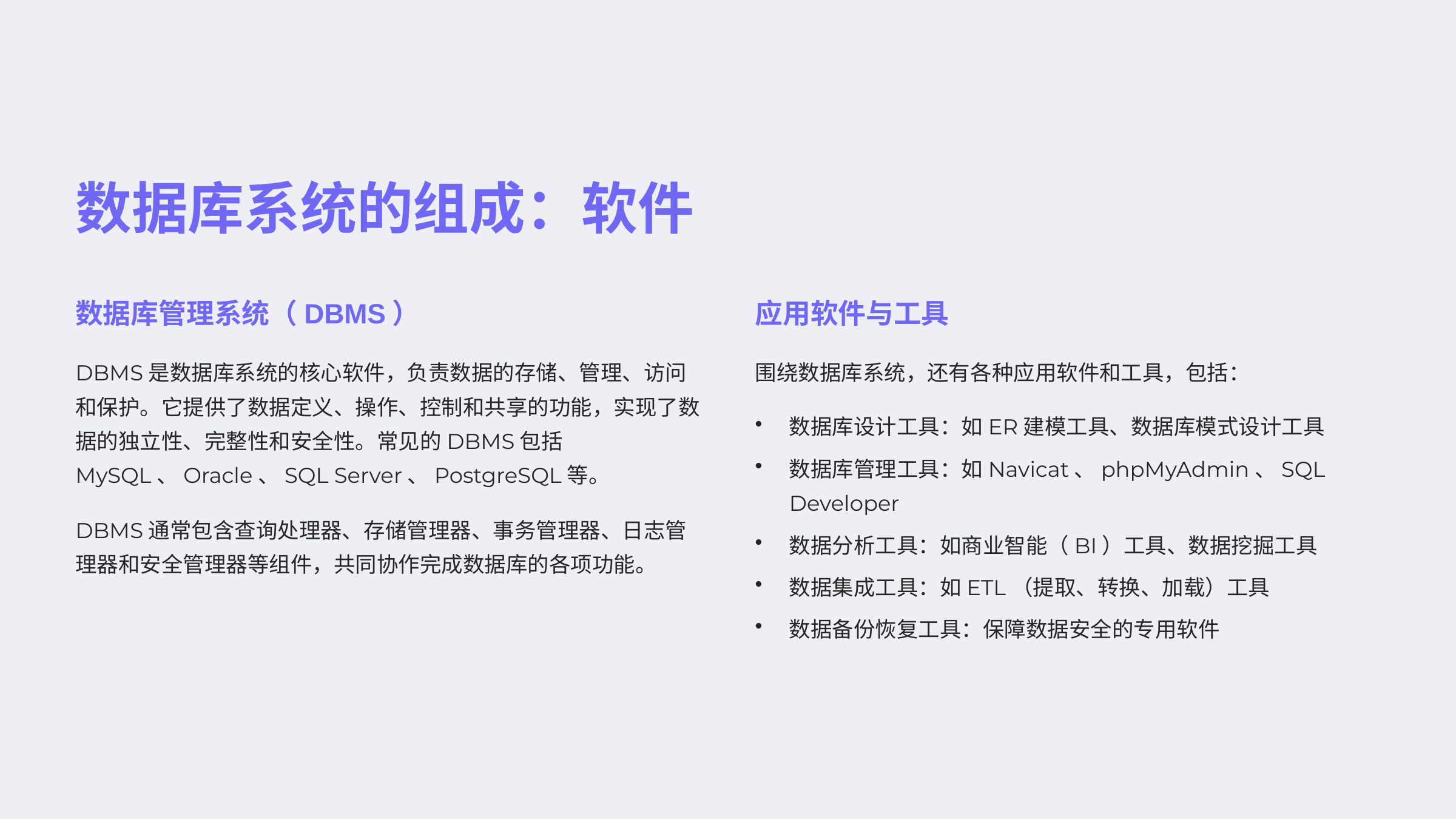

数据库系统的组成：软件
数据库管理系统（DBMS）
应用软件与工具
DBMS是数据库系统的核心软件，负责数据的存储、管理、访问和保护。它提供了数据定义、操作、控制和共享的功能，实现了数据的独立性、完整性和安全性。常见的DBMS包括MySQL、Oracle、SQL Server、PostgreSQL等。
围绕数据库系统，还有各种应用软件和工具，包括：
数据库设计工具：如ER建模工具、数据库模式设计工具
数据库管理工具：如Navicat、phpMyAdmin、SQL Developer
DBMS通常包含查询处理器、存储管理器、事务管理器、日志管理器和安全管理器等组件，共同协作完成数据库的各项功能。
数据分析工具：如商业智能（BI）工具、数据挖掘工具
数据集成工具：如ETL（提取、转换、加载）工具
数据备份恢复工具：保障数据安全的专用软件